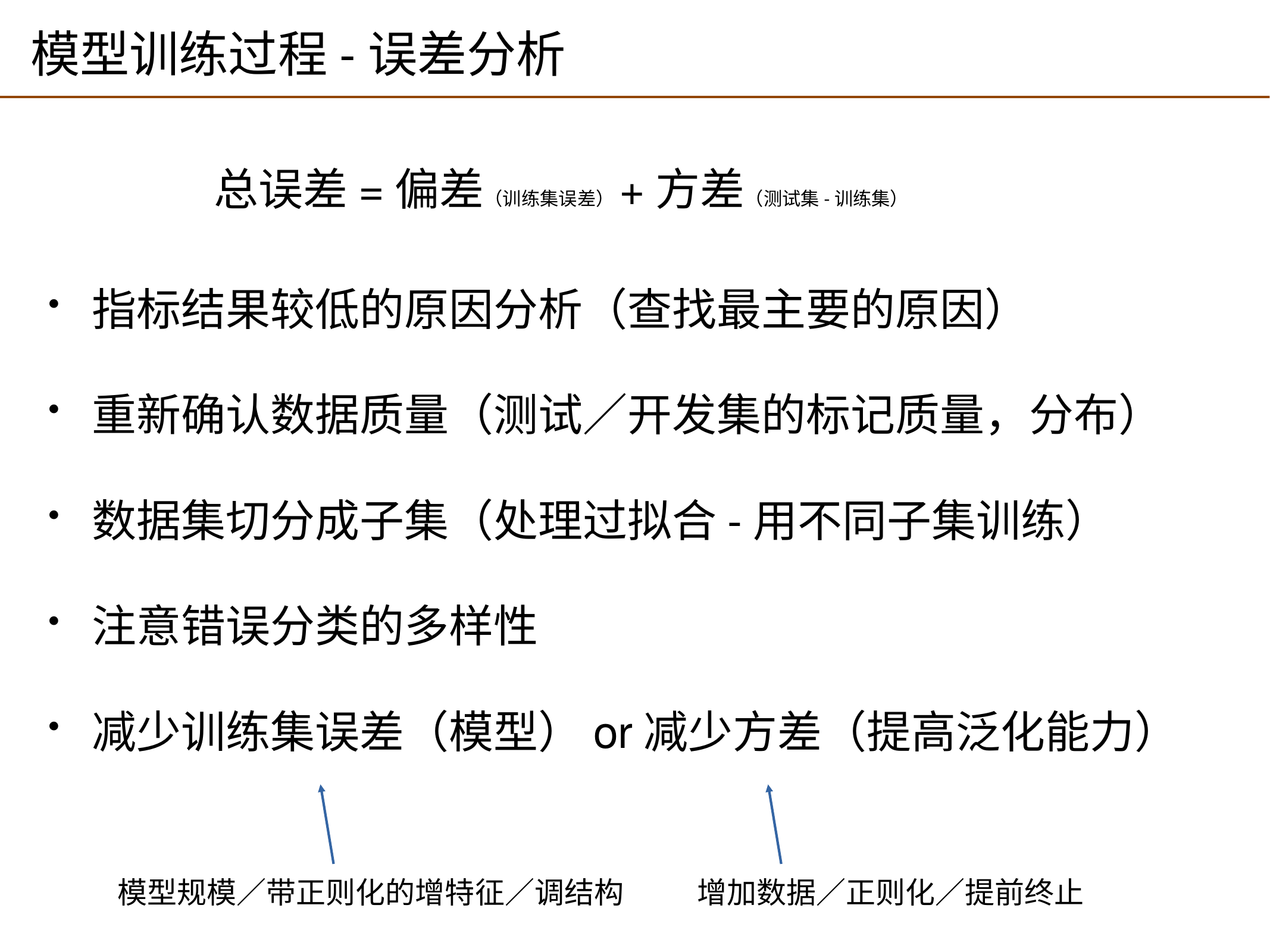

# 模型训练过程-误差分析
总误差=偏差（训练集误差）+方差（测试集-训练集）
指标结果较低的原因分析（查找最主要的原因）
重新确认数据质量（测试／开发集的标记质量，分布）
数据集切分成子集（处理过拟合-用不同子集训练）
注意错误分类的多样性
减少训练集误差（模型）or减少方差（提高泛化能力）

模型规模／带正则化的增特征／调结构
增加数据／正则化／提前终止